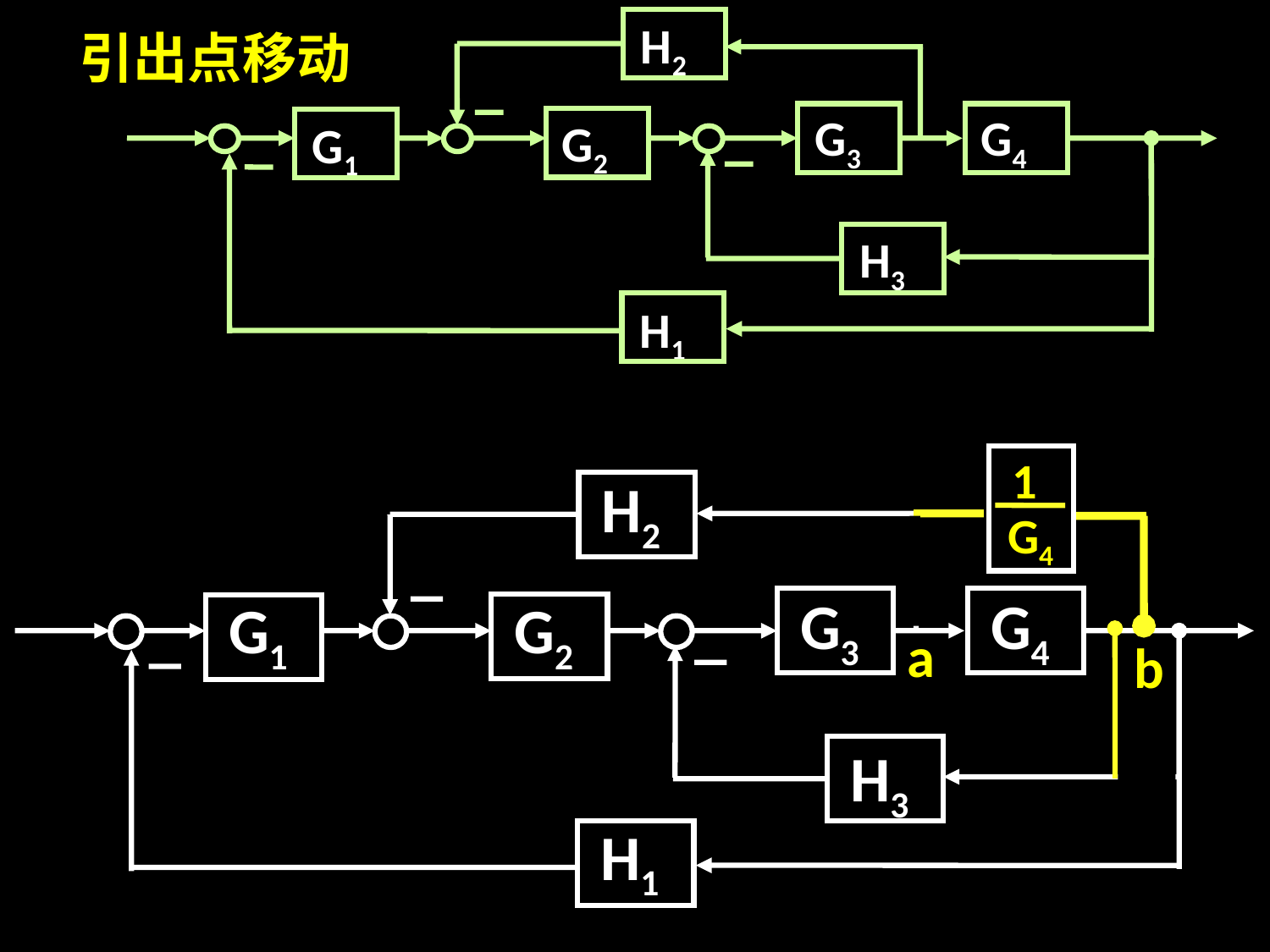

H2

引出点移动

G3
G4

G2

G1

H3

H1

请你写出结果,行吗？
1
G4

H2

G3
G4
G1
G2

H3

H1

a
b